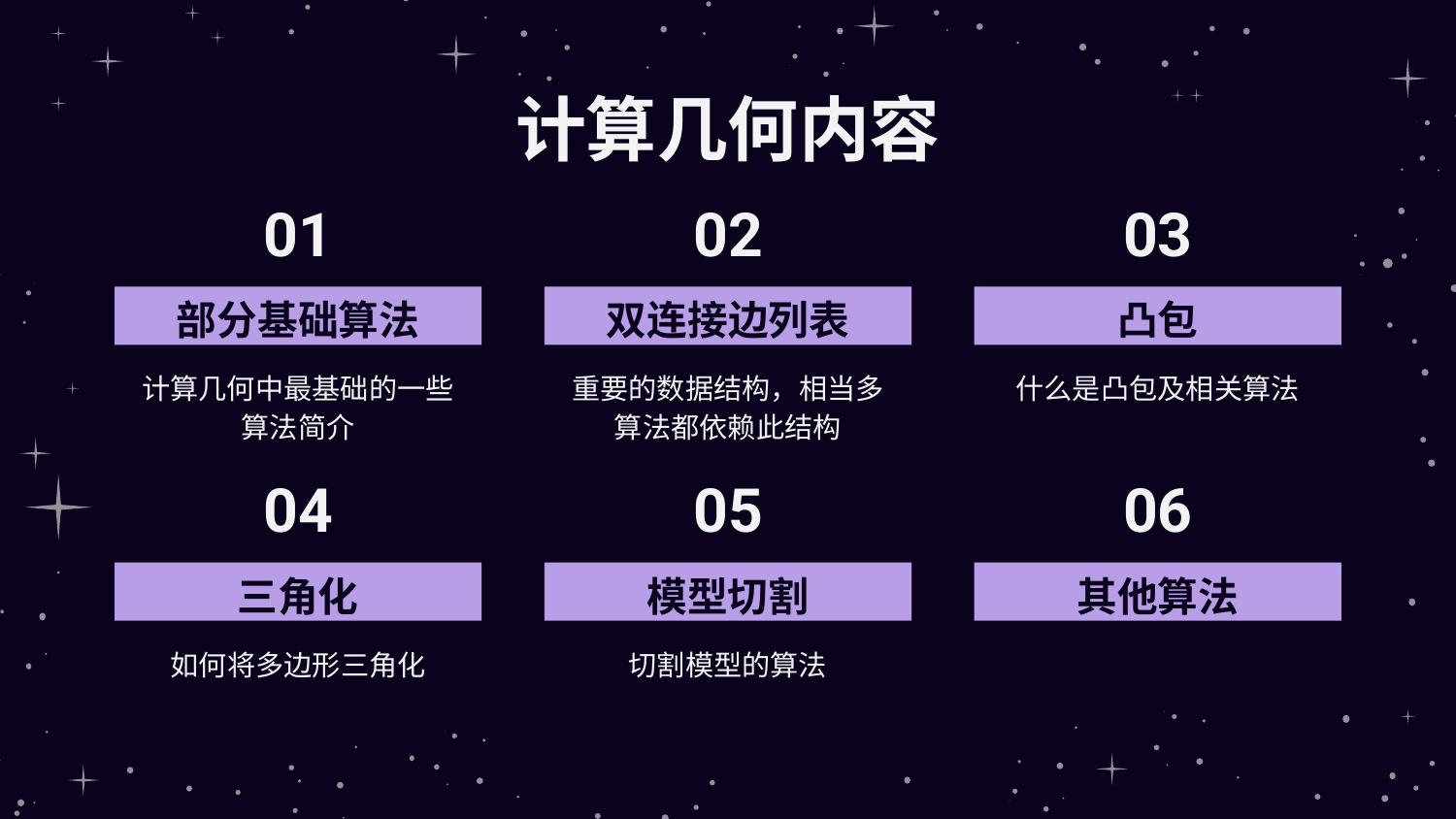

# 计算几何内容
01
02
03
部分基础算法
双连接边列表
凸包
计算几何中最基础的一些算法简介
重要的数据结构，相当多算法都依赖此结构
什么是凸包及相关算法
04
05
06
三角化
模型切割
其他算法
如何将多边形三角化
切割模型的算法